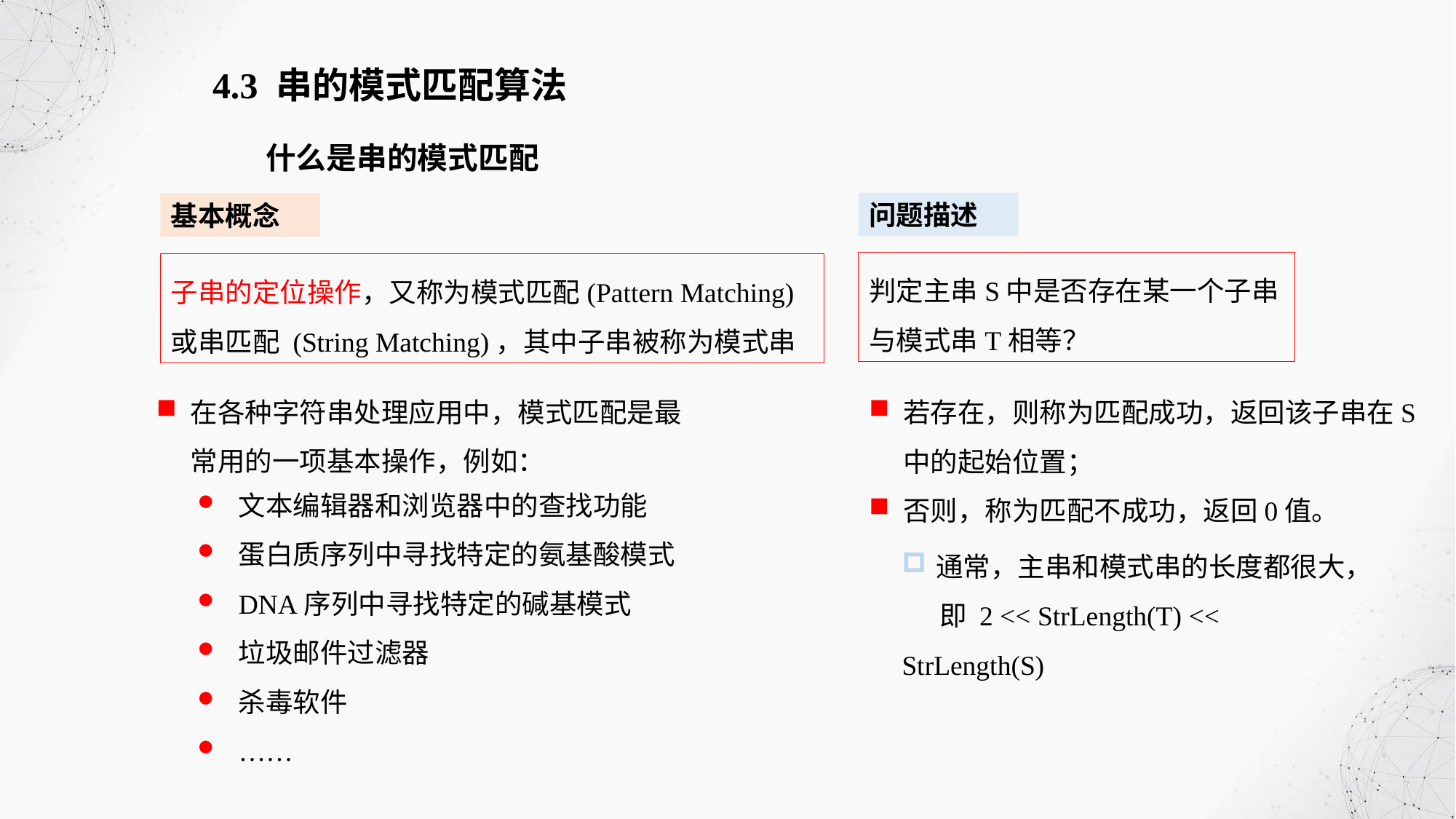

4.3 串的模式匹配算法
什么是串的模式匹配
问题描述
基本概念
判定主串S中是否存在某一个子串
与模式串T相等？
子串的定位操作，又称为模式匹配(Pattern Matching)或串匹配 (String Matching)，其中子串被称为模式串
在各种字符串处理应用中，模式匹配是最常用的一项基本操作，例如：
若存在，则称为匹配成功，返回该子串在S中的起始位置；
否则，称为匹配不成功，返回0值。
文本编辑器和浏览器中的查找功能
蛋白质序列中寻找特定的氨基酸模式
DNA序列中寻找特定的碱基模式
垃圾邮件过滤器
杀毒软件
……

通常，主串和模式串的长度都很大，
     即 2 << StrLength(T) << StrLength(S)